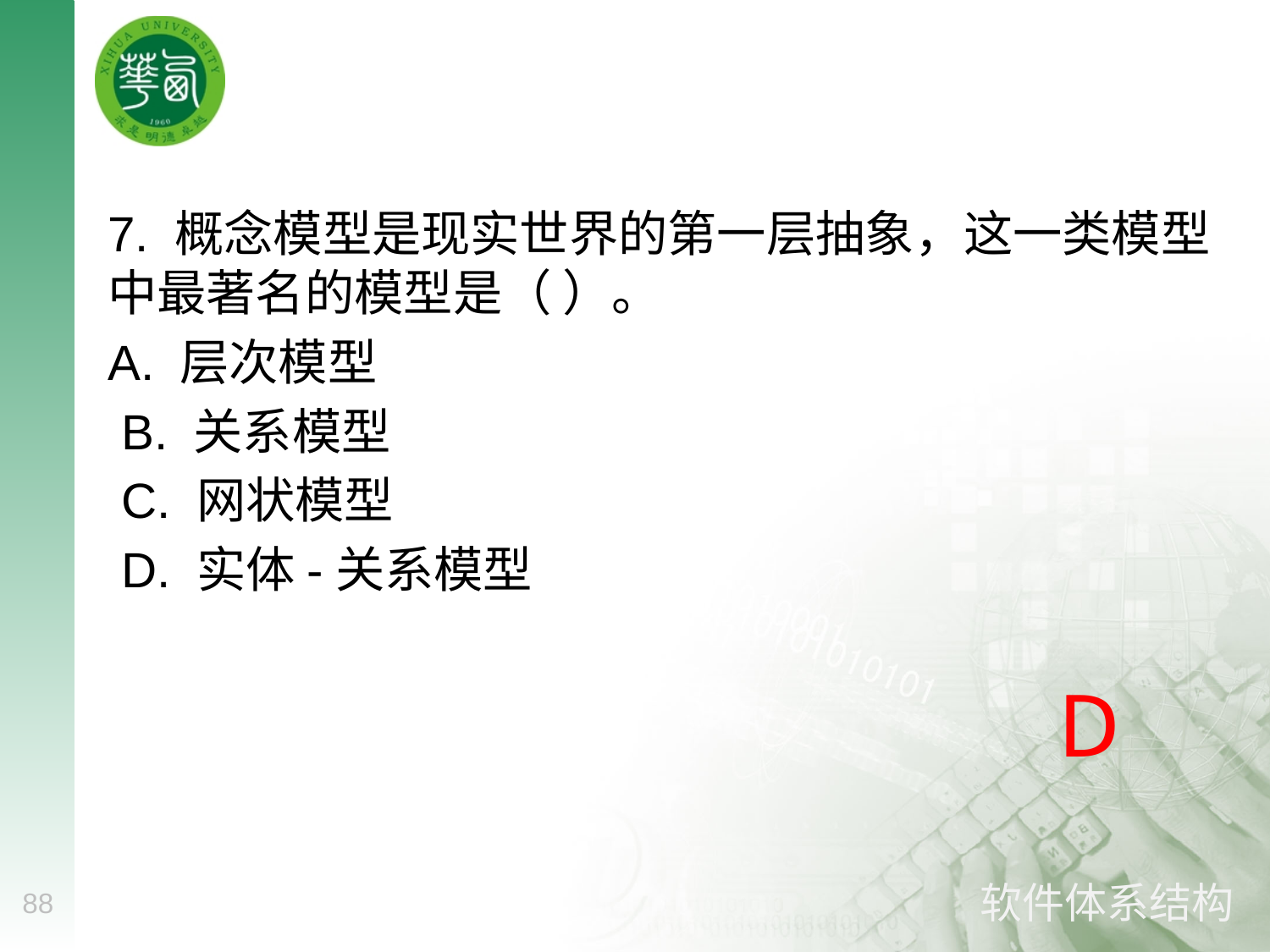

#
7. 概念模型是现实世界的第一层抽象，这一类模型中最著名的模型是（ ）。
A. 层次模型
 B. 关系模型
 C. 网状模型
 D. 实体-关系模型
D
88